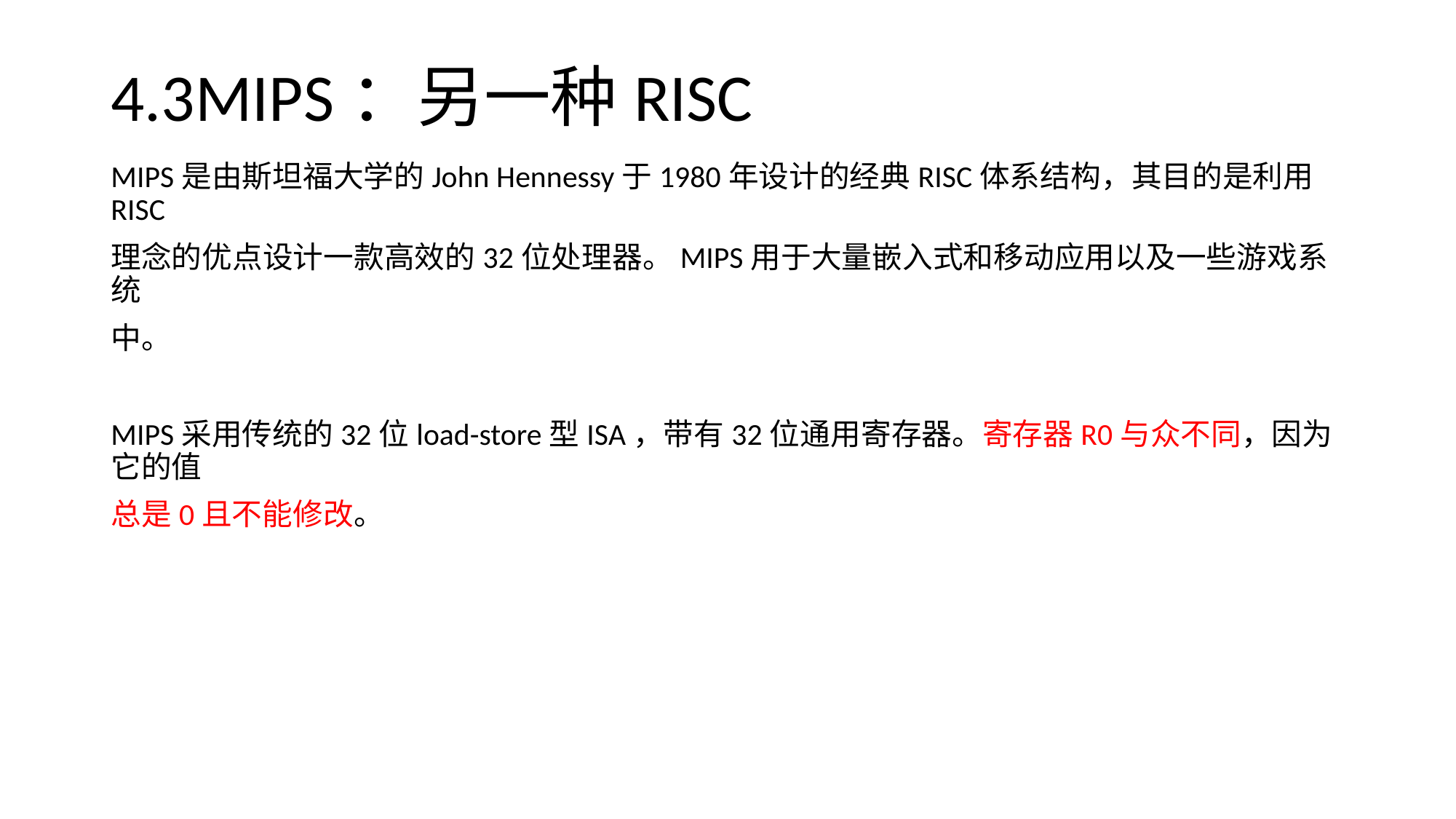

# 4.3MIPS：另一种RISC
MIPS是由斯坦福大学的John Hennessy于1980年设计的经典RISC体系结构，其目的是利用RISC
理念的优点设计一款高效的32位处理器。MIPS用于大量嵌入式和移动应用以及一些游戏系统
中。

MIPS采用传统的32位load-store型ISA，带有32位通用寄存器。寄存器R0与众不同，因为它的值
总是0且不能修改。